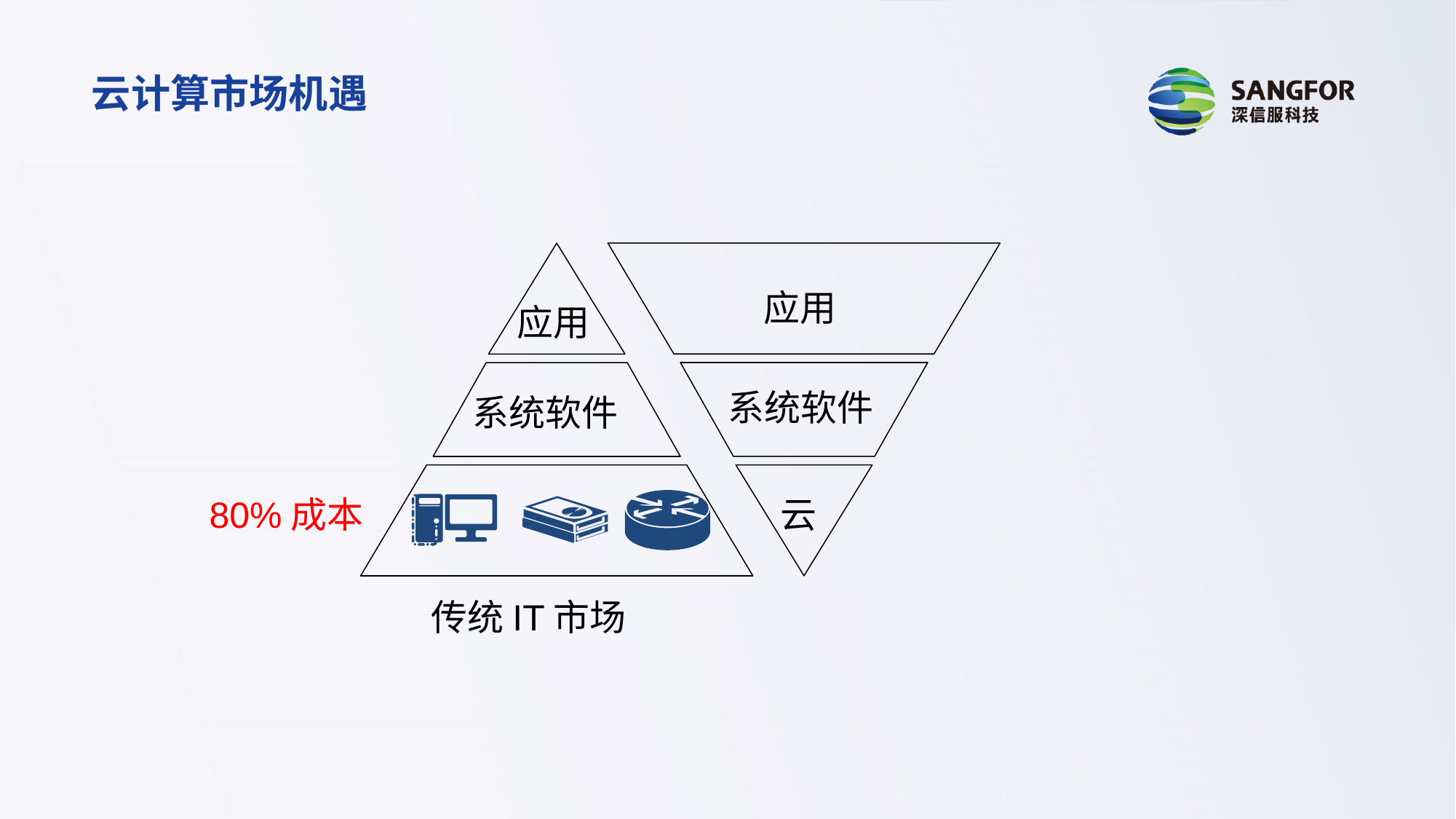

云计算市场机遇

系统软件

应用
应用

系统软件

80%成本
云
传统IT市场